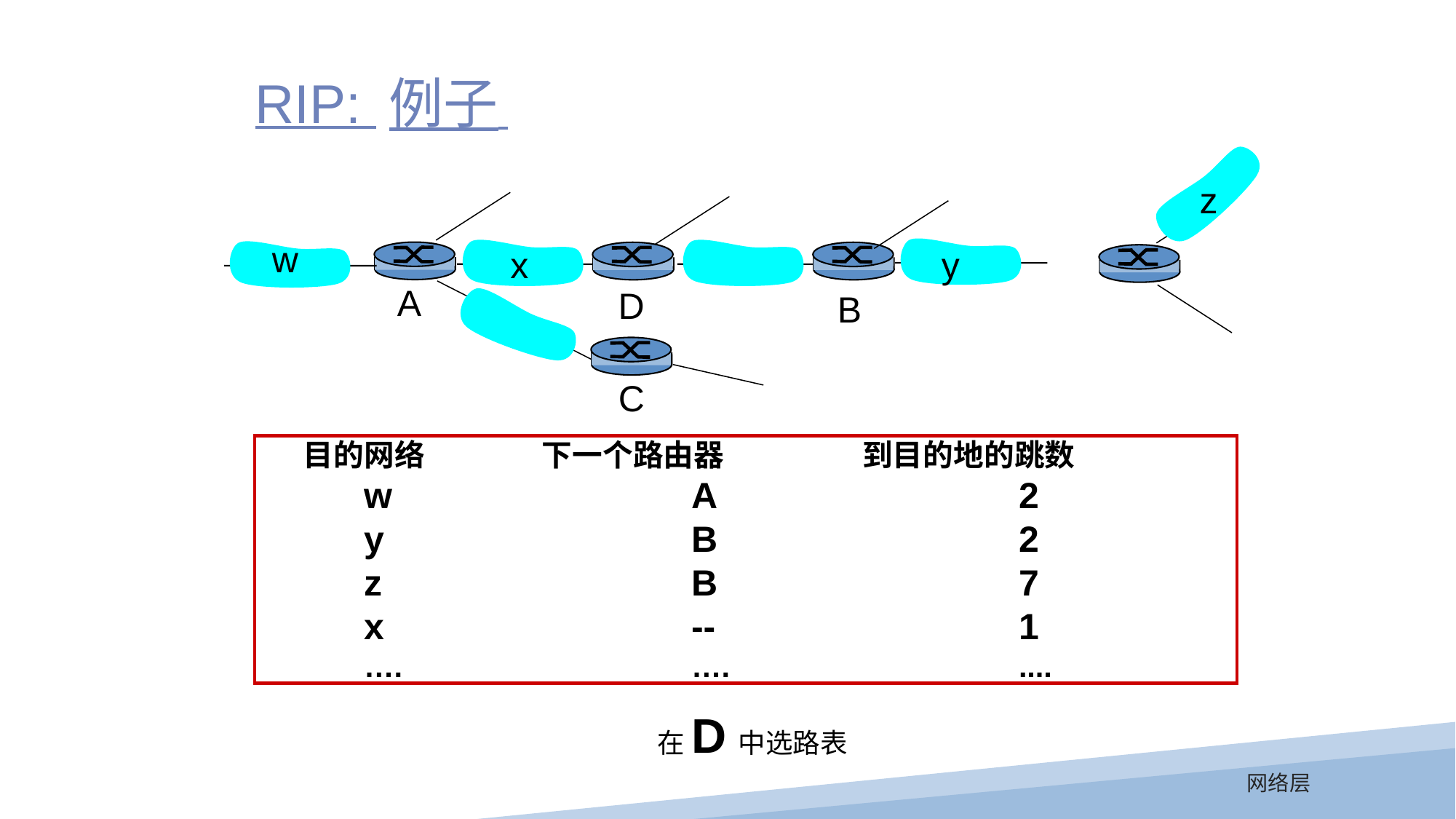

RIP: 例子

z

w

x
y

A
D

B

C
      目的网络	          下一个路由器	         到目的地的跳数
 	w			A			2
	y			B			2
 	z			B			7
	x			--			1
	….			….			....
在D中选路表

网络层
35